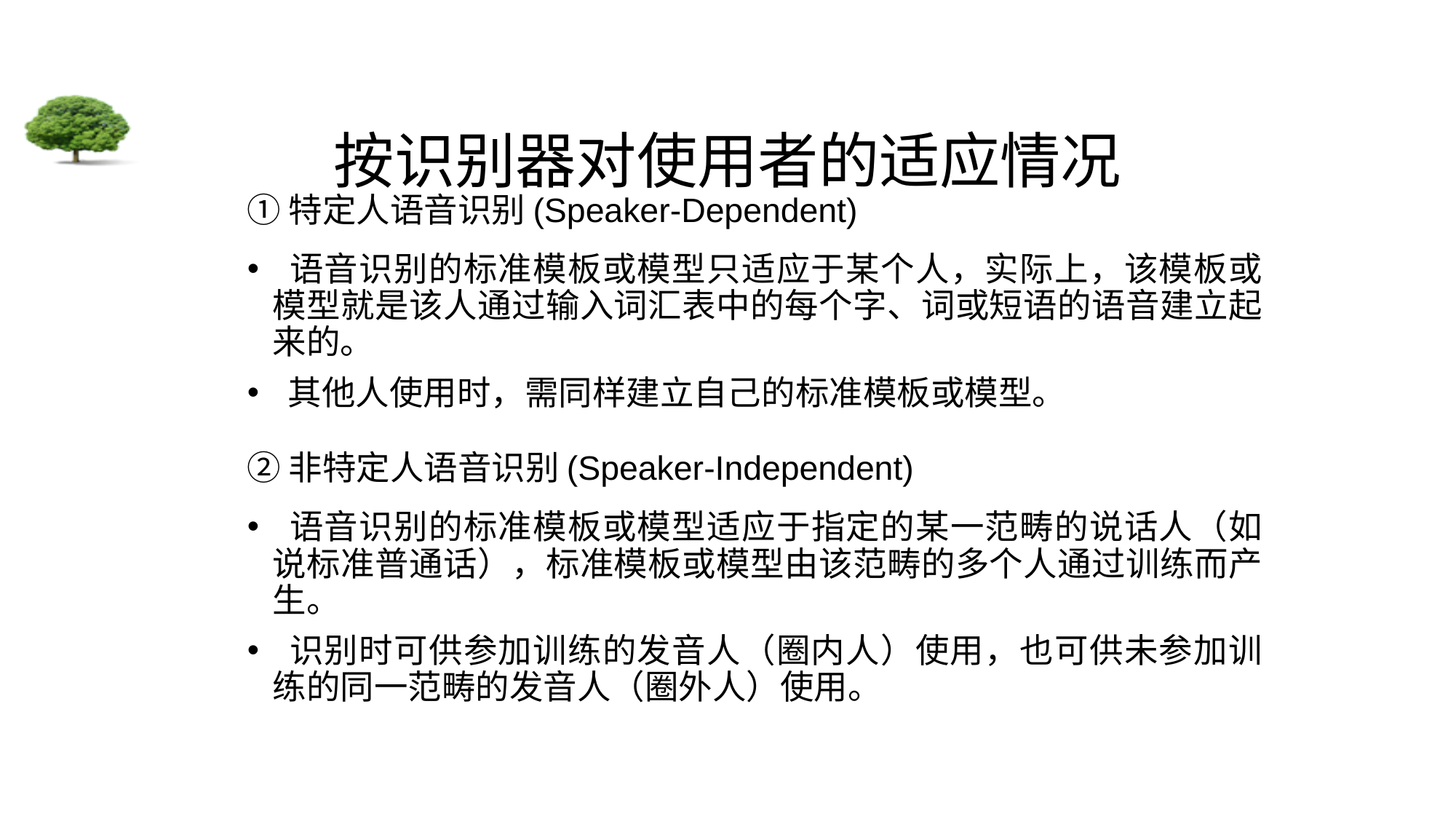

# 按识别器对使用者的适应情况
①特定人语音识别(Speaker-Dependent)
 语音识别的标准模板或模型只适应于某个人，实际上，该模板或模型就是该人通过输入词汇表中的每个字、词或短语的语音建立起来的。
 其他人使用时，需同样建立自己的标准模板或模型。

②非特定人语音识别(Speaker-Independent)
 语音识别的标准模板或模型适应于指定的某一范畴的说话人（如说标准普通话），标准模板或模型由该范畴的多个人通过训练而产生。
 识别时可供参加训练的发音人（圈内人）使用，也可供未参加训练的同一范畴的发音人（圈外人）使用。